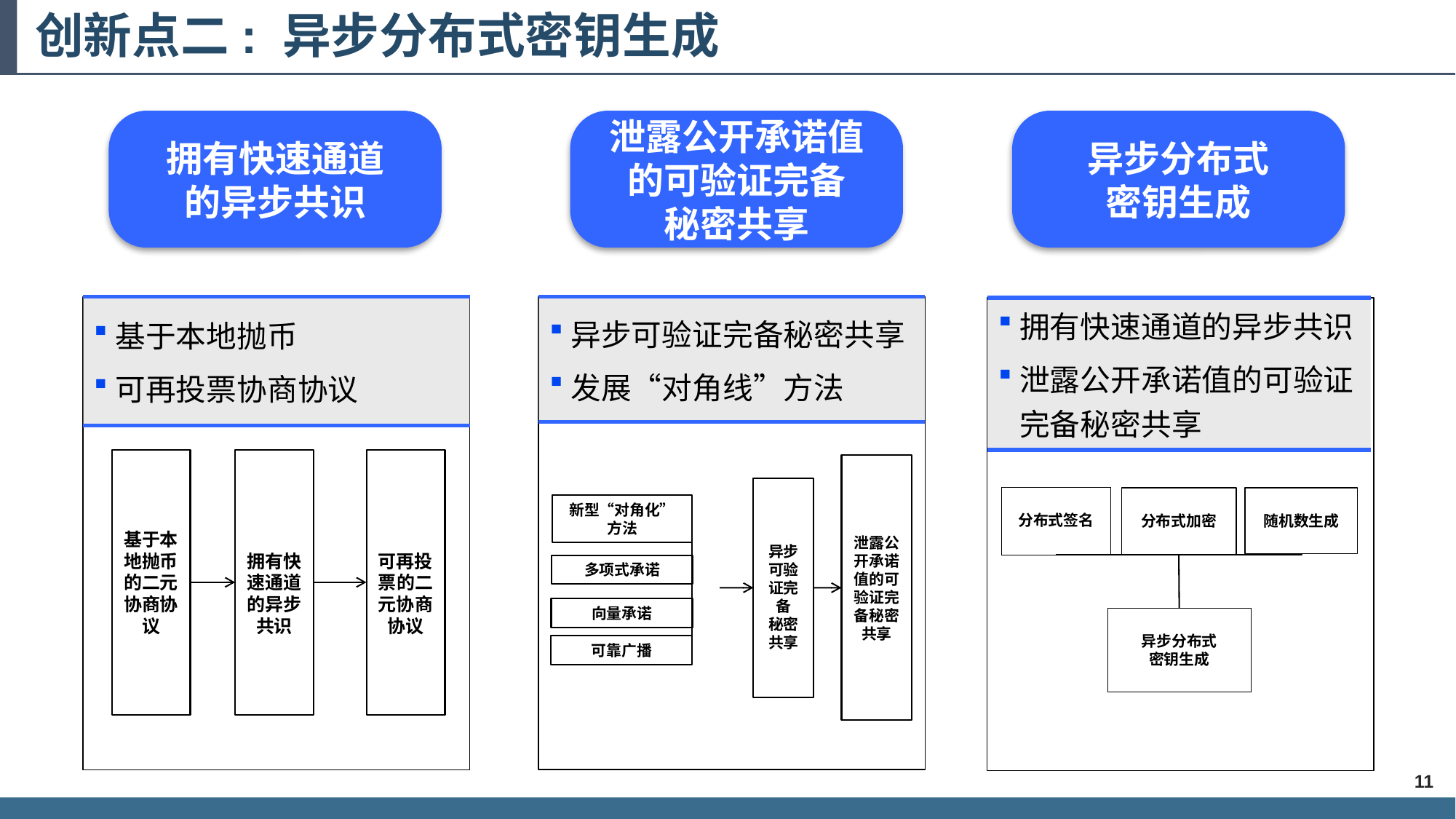

创新点二: 异步分布式密钥生成
拥有快速通道
的异步共识
泄露公开承诺值
的可验证完备
秘密共享
异步分布式
密钥生成
| 异步可验证完备秘密共享 发展“对角线”方法 |
| --- |
| 基于本地抛币 可再投票协商协议 |
| --- |

| 拥有快速通道的异步共识 泄露公开承诺值的可验证完备秘密共享 |
| --- |

基于本地抛币
的二元协商协议

拥有快速通道
的异步共识

可再投票的二元协商协议
泄露公开承诺值的可验证完备秘密共享

异步可验证完备
秘密共享

分布式签名

分布式加密

随机数生成
新型“对角化”
方法
多项式承诺
向量承诺
可靠广播

异步分布式
密钥生成